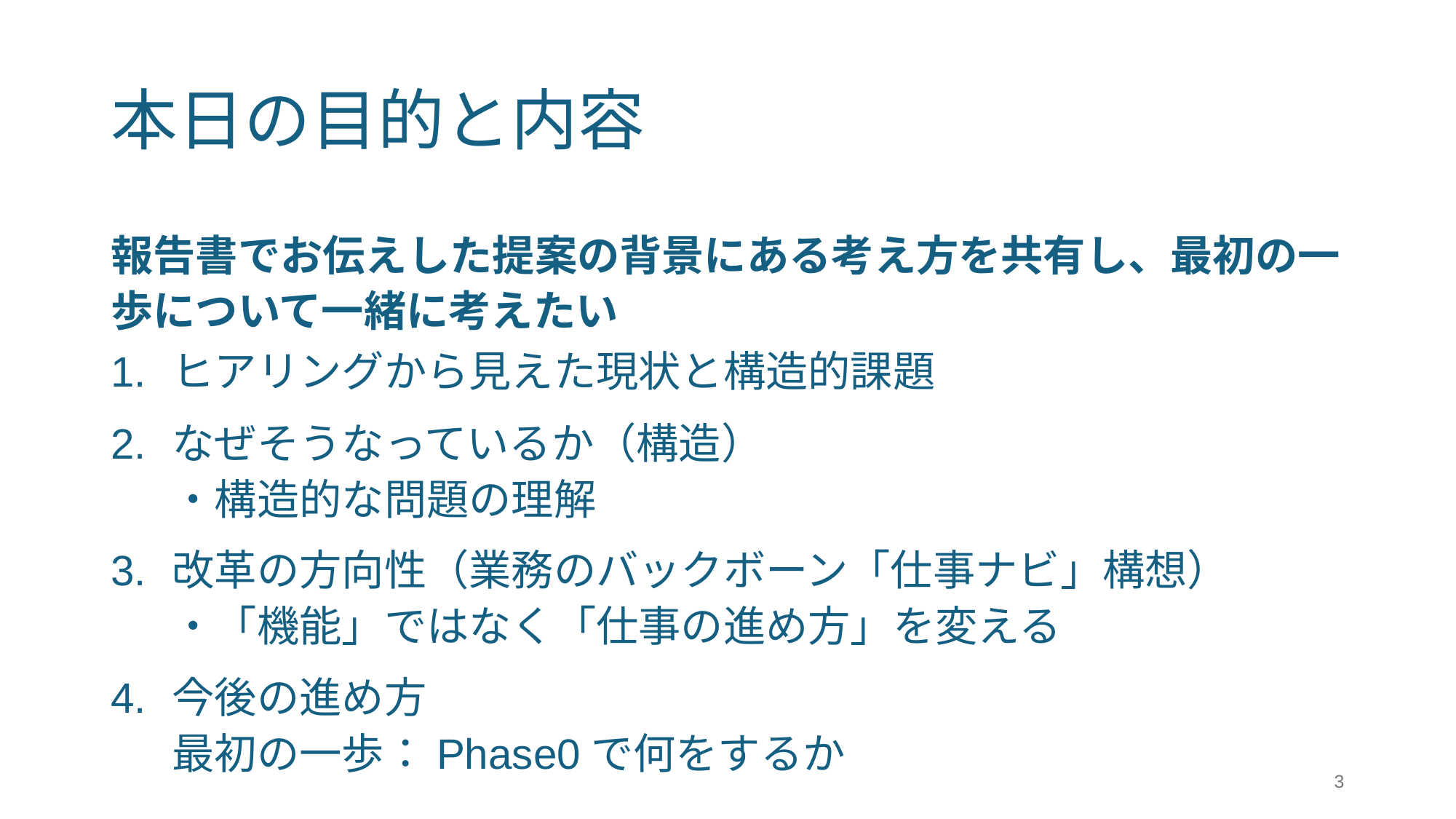

# 本日の目的と内容
報告書でお伝えした提案の背景にある考え方を共有し、最初の一歩について一緒に考えたい
ヒアリングから見えた現状と構造的課題
なぜそうなっているか（構造）
・構造的な問題の理解
改革の方向性（業務のバックボーン「仕事ナビ」構想）
・「機能」ではなく「仕事の進め方」を変える
今後の進め方
最初の一歩：Phase0で何をするか
3